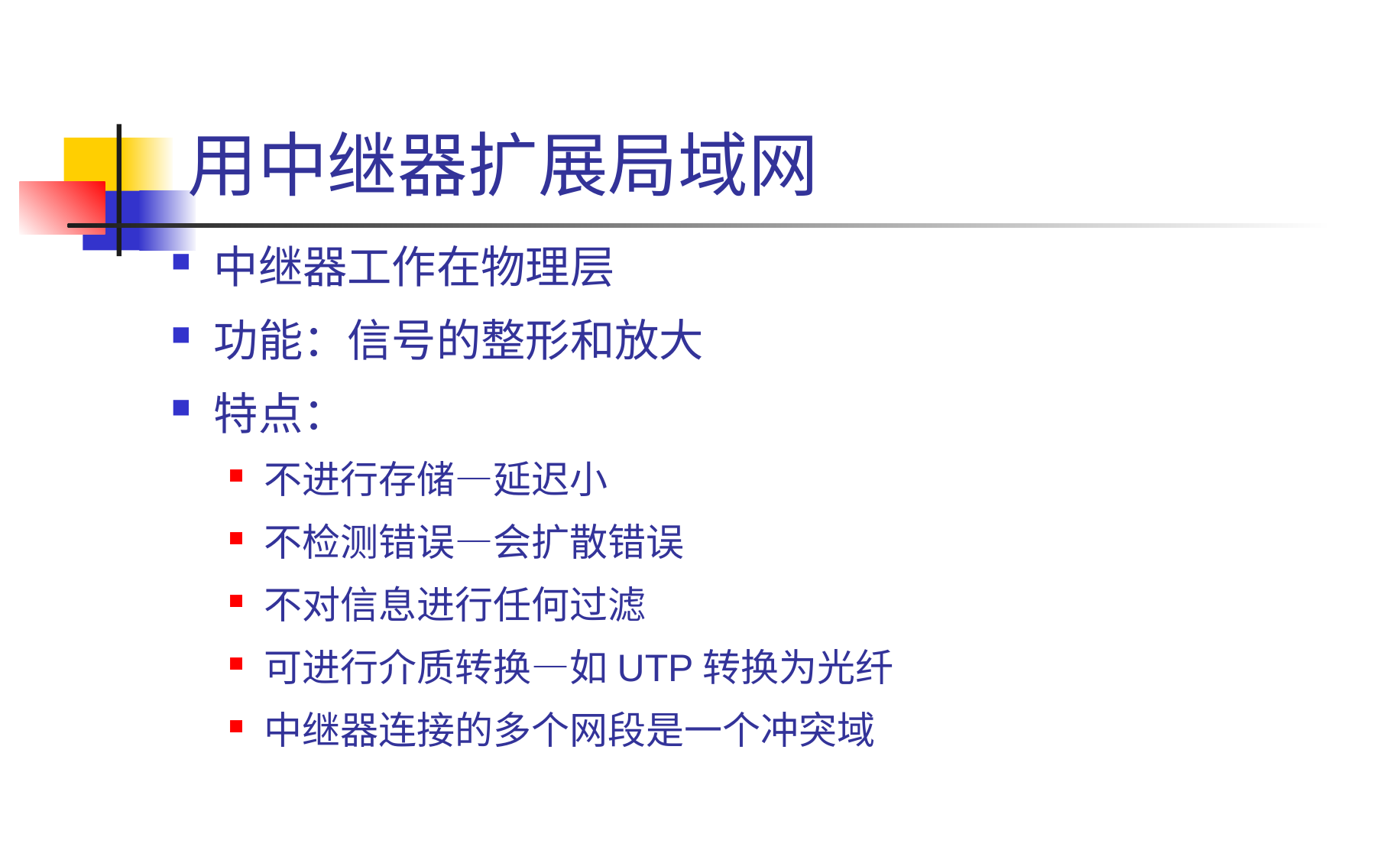

# 用中继器扩展局域网
中继器工作在物理层
功能：信号的整形和放大
特点：
不进行存储—延迟小
不检测错误—会扩散错误
不对信息进行任何过滤
可进行介质转换—如UTP转换为光纤
中继器连接的多个网段是一个冲突域